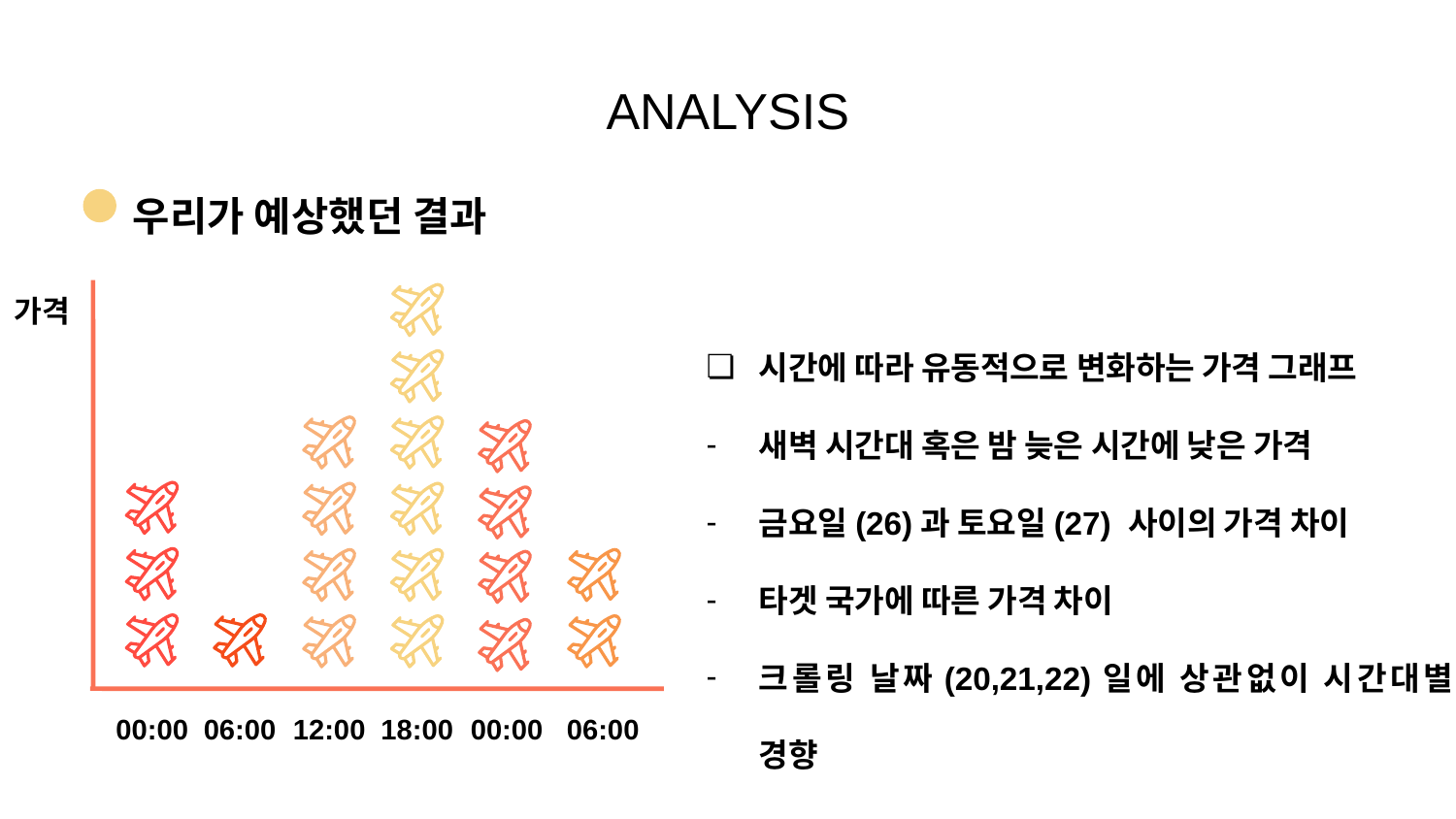

# ANALYSIS
우리가 예상했던 결과

가격

시간에 따라 유동적으로 변화하는 가격 그래프
새벽 시간대 혹은 밤 늦은 시간에 낮은 가격
금요일(26)과 토요일(27) 사이의 가격 차이
타겟 국가에 따른 가격 차이
크롤링 날짜(20,21,22)일에 상관없이 시간대별 경향

00:00
06:00
12:00
18:00
00:00
06:00